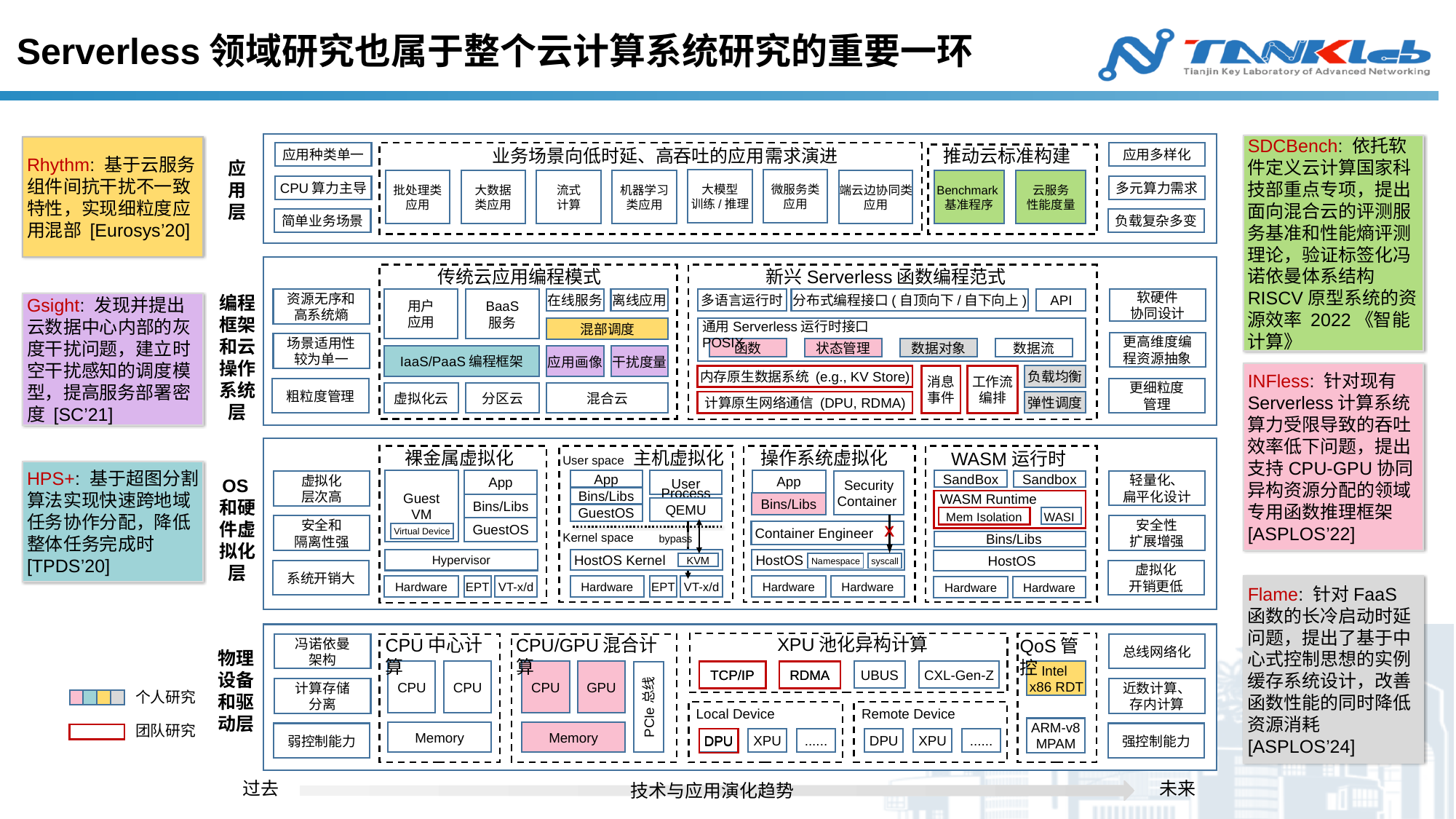

Serverless领域研究也属于整个云计算系统研究的重要一环

应用种类单一
CPU算力主导
简单业务场景

应用多样化
业务场景向低时延、高吞吐的应用需求演进

推动云标准构建
应用层
大模型
训练/推理
微服务类
应用
批处理类
应用
大数据
类应用

流式
计算

机器学习
类应用
端云边协同类应用
Benchmark基准程序
云服务
性能度量
多元算力需求
负载复杂多变

传统云应用编程模式
新兴Serverless函数编程范式
编程框架和云操作系统
层
用户
应用
BaaS
服务
在线服务
离线应用
多语言运行时
分布式编程接口(自顶向下/自下向上)
API
资源无序和高系统熵
场景适用性较为单一
粗粒度管理
软硬件
协同设计
更高维度编程资源抽象
更细粒度
管理
混部调度

通用Serverless运行时接口 POSIX
函数
状态管理
数据对象
数据流
IaaS/PaaS编程框架
应用画像
干扰度量
消息
事件
工作流
编排
内存原生数据系统 (e.g., KV Store)
负载均衡
虚拟化云
分区云
混合云
计算原生网络通信 (DPU, RDMA)
弹性调度

裸金属虚拟化
Guest VM
Bins/Libs
GuestOS
Hypervisor
Hardware
EPT
VT-x/d

主机虚拟化
User space

User Process
App
Bins/Libs
GuestOS
QEMU
Kernel space
bypass
 HostOS Kernel
KVM
Hardware
EPT
VT-x/d

操作系统虚拟化
App
Bins/Libs
Security
Container
 Container Engineer
X
 HostOS
Namespace
syscall
Hardware
Hardware

WASM运行时
SandBox
Sandbox

WASM Runtime
Mem Isolation
WASI
 HostOS
Hardware
Hardware
OS和硬件虚拟化层
App
轻量化、
扁平化设计
安全性
扩展增强
虚拟化
开销更低
虚拟化
层次高
安全和
隔离性强
系统开销大
Virtual Device
  Bins/Libs

XPU池化异构计算

CPU中心计算

CPU/GPU混合计算
CPU
GPU
Memory
冯诺依曼
架构
总线网络化
QoS管控
物理
设备和驱动层
CPU
CPU
TCP/IP
RDMA
UBUS
CXL-Gen-Z
Intel
x86 RDT
计算存储
分离
近数计算、
存内计算
PCIe总线

Local Device
Remote Device
ARM-v8
MPAM
Memory
弱控制能力
强控制能力
DPU
XPU
DPU
XPU
......
......

过去
未来
技术与应用演化趋势
SDCBench: 依托软件定义云计算国家科技部重点专项，提出面向混合云的评测服务基准和性能熵评测理论，验证标签化冯诺依曼体系结构RISCV原型系统的资源效率 2022《智能计算》
Rhythm: 基于云服务组件间抗干扰不一致特性，实现细粒度应用混部 [Eurosys’20]
Gsight: 发现并提出云数据中心内部的灰度干扰问题，建立时空干扰感知的调度模型，提高服务部署密度 [SC’21]
INFless: 针对现有Serverless计算系统算力受限导致的吞吐效率低下问题，提出支持CPU-GPU协同异构资源分配的领域专用函数推理框架[ASPLOS’22]

HPS+: 基于超图分割算法实现快速跨地域任务协作分配，降低整体任务完成时 [TPDS’20]

Flame: 针对FaaS函数的长冷启动时延问题，提出了基于中心式控制思想的实例缓存系统设计，改善函数性能的同时降低资源消耗[ASPLOS’24]
TCP/IP
RDMA
个人研究

团队研究

DPU